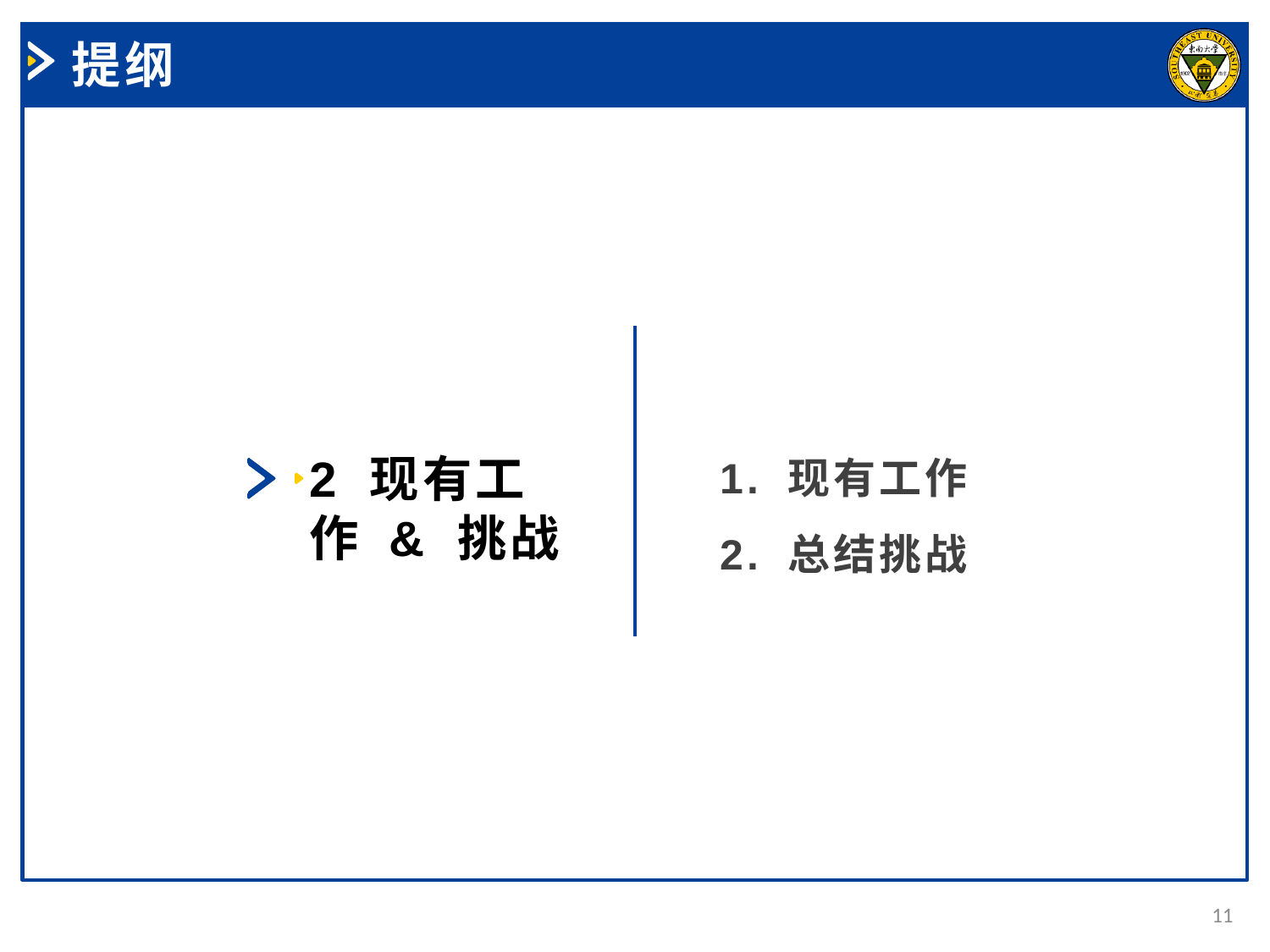

提纲
1. 现有工作
2. 总结挑战
2 现有工作 & 挑战

11